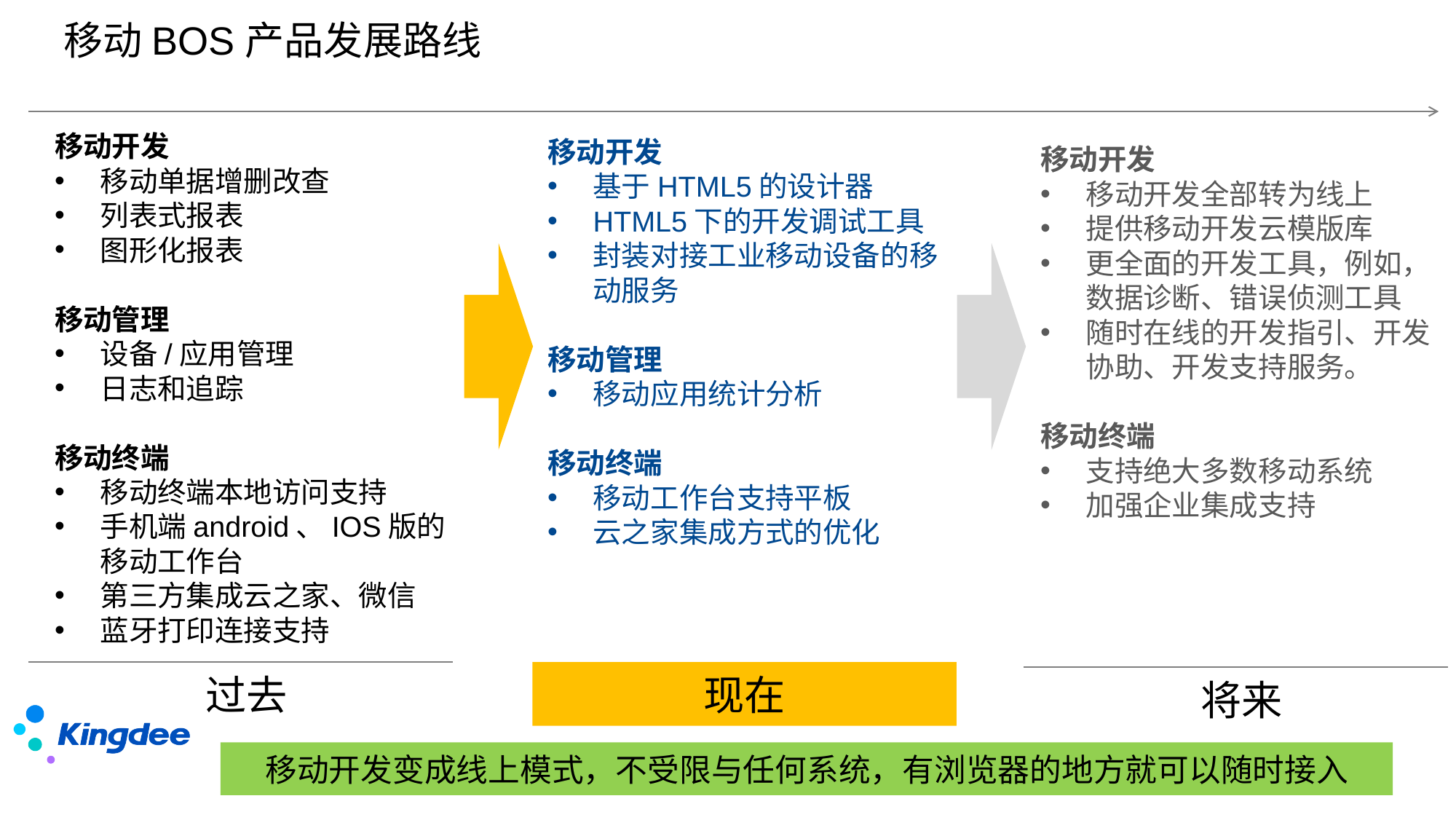

移动BOS产品发展路线
移动开发
移动单据增删改查
列表式报表
图形化报表

移动管理
设备/应用管理
日志和追踪

移动终端
移动终端本地访问支持
手机端android、IOS版的移动工作台
第三方集成云之家、微信
蓝牙打印连接支持
移动开发
基于HTML5的设计器
HTML5下的开发调试工具
封装对接工业移动设备的移动服务

移动管理
移动应用统计分析

移动终端
移动工作台支持平板
云之家集成方式的优化
移动开发
移动开发全部转为线上
提供移动开发云模版库
更全面的开发工具，例如，数据诊断、错误侦测工具
随时在线的开发指引、开发协助、开发支持服务。

移动终端
支持绝大多数移动系统
加强企业集成支持

过去
现在
将来
移动开发变成线上模式，不受限与任何系统，有浏览器的地方就可以随时接入